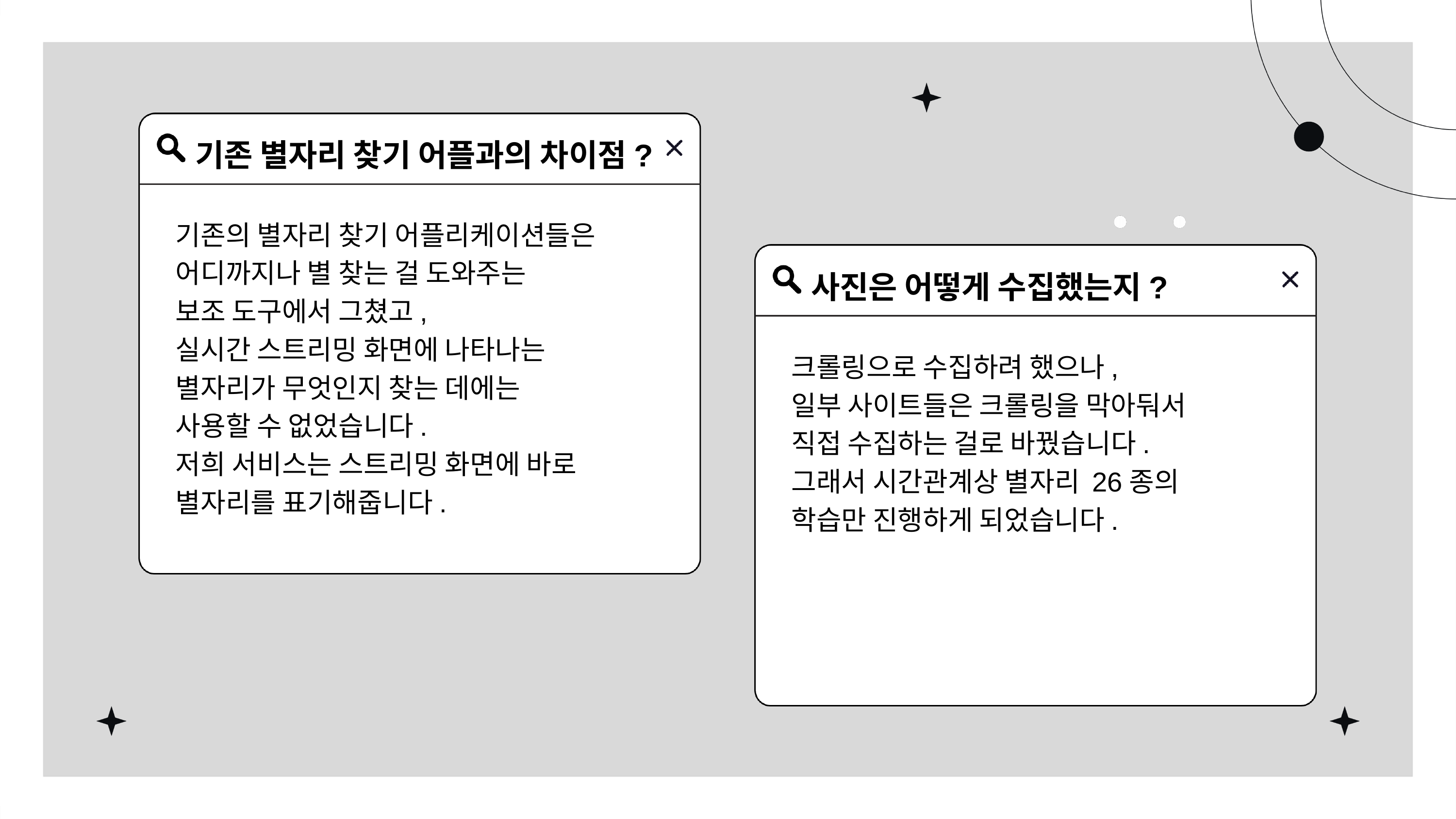

기존 별자리 찾기 어플과의 차이점?
기존의 별자리 찾기 어플리케이션들은
어디까지나 별 찾는 걸 도와주는
보조 도구에서 그쳤고,
실시간 스트리밍 화면에 나타나는
별자리가 무엇인지 찾는 데에는
사용할 수 없었습니다.
저희 서비스는 스트리밍 화면에 바로
별자리를 표기해줍니다.

사진은 어떻게 수집했는지?
크롤링으로 수집하려 했으나,
일부 사이트들은 크롤링을 막아둬서
직접 수집하는 걸로 바꿨습니다.
그래서 시간관계상 별자리 26종의
학습만 진행하게 되었습니다.